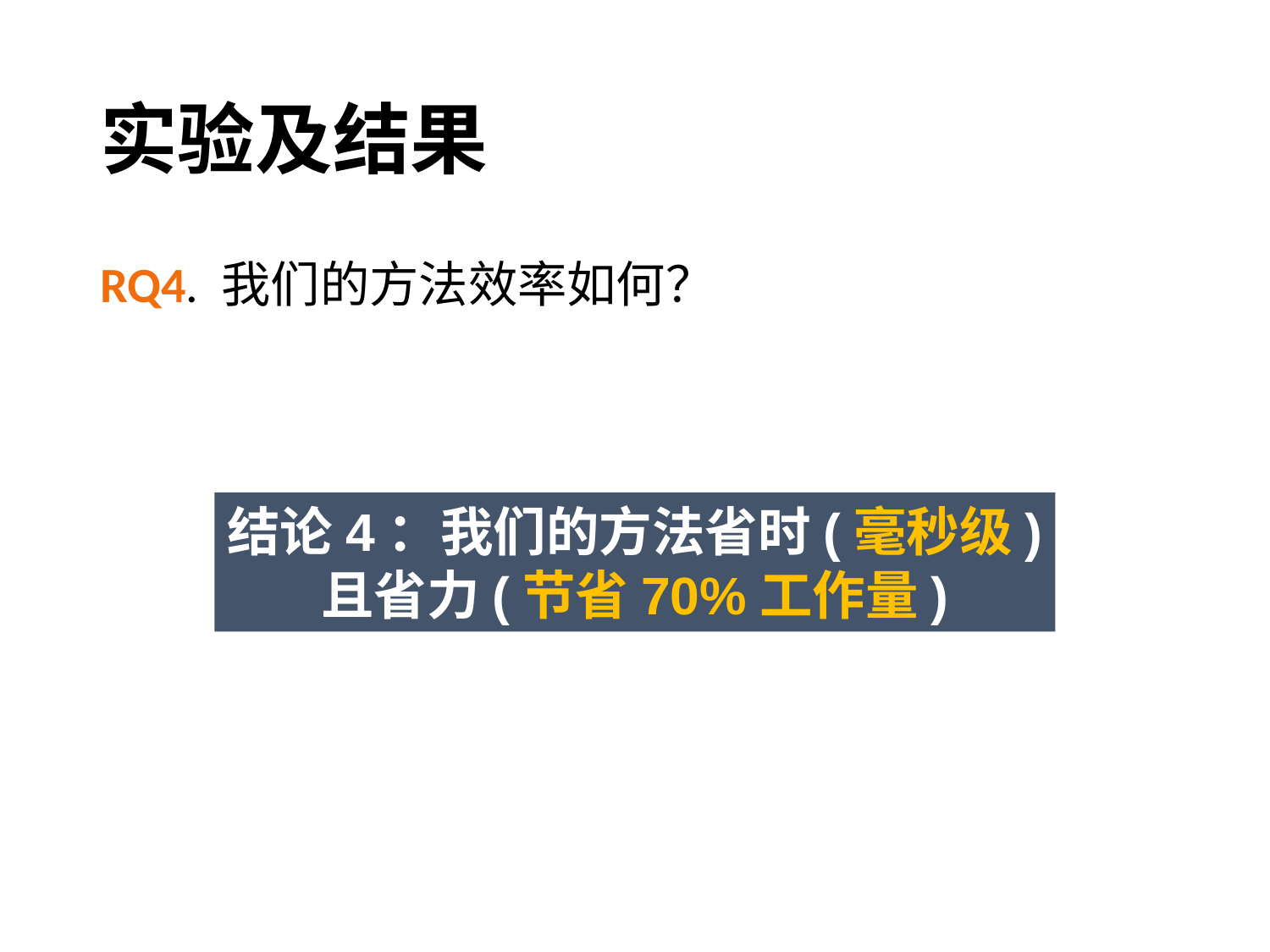

# 实验及结果
RQ4. 我们的方法效率如何？

结论4：我们的方法省时(毫秒级)
且省力(节省70%工作量)